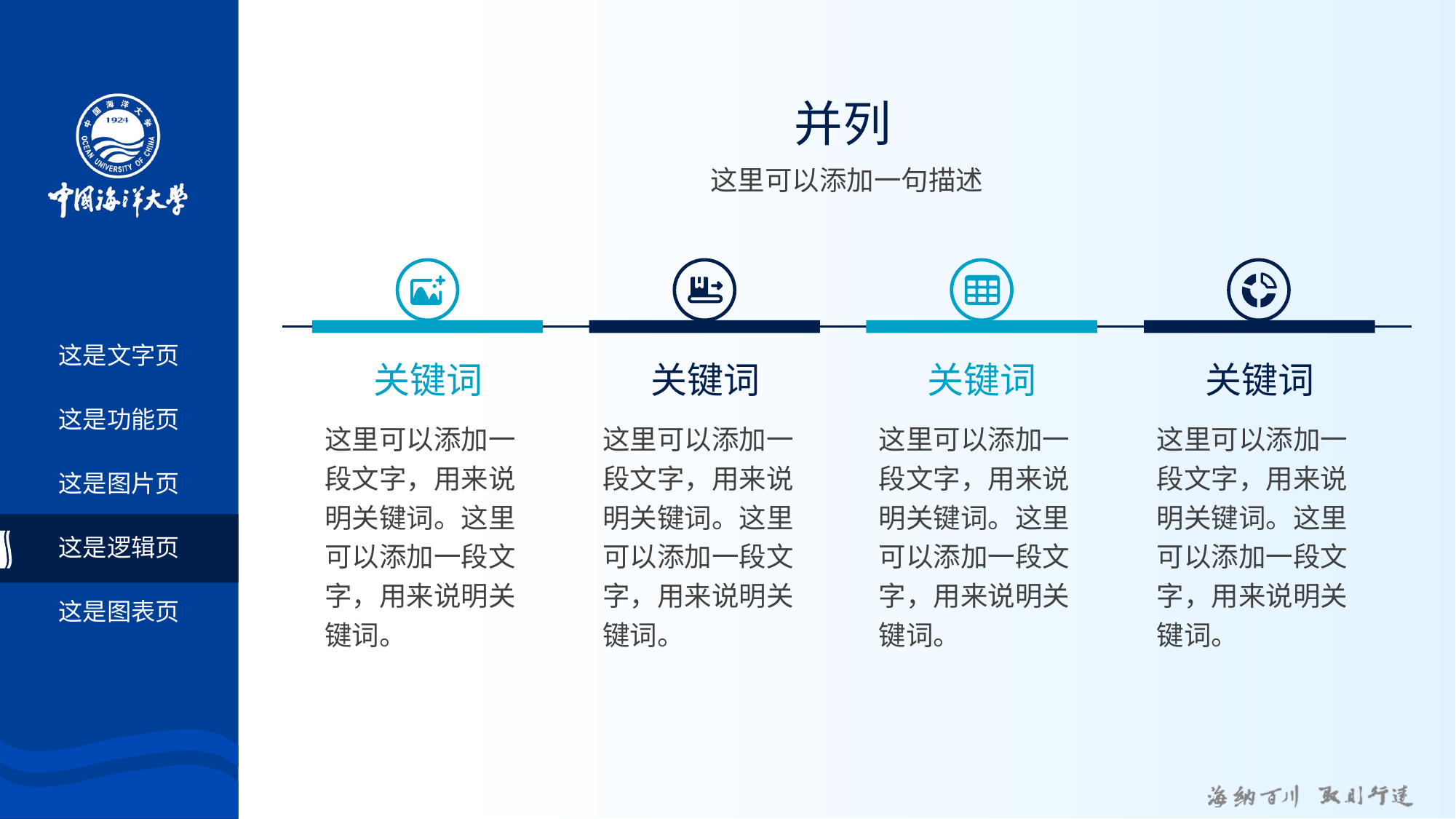

# 并列
这里可以添加一句描述

这是文字页
关键词
关键词
关键词
关键词
这是功能页
这里可以添加一段文字，用来说明关键词。这里可以添加一段文字，用来说明关键词。

这里可以添加一段文字，用来说明关键词。这里可以添加一段文字，用来说明关键词。
这里可以添加一段文字，用来说明关键词。这里可以添加一段文字，用来说明关键词。
这里可以添加一段文字，用来说明关键词。这里可以添加一段文字，用来说明关键词。
这是图片页

这是逻辑页
这是图表页